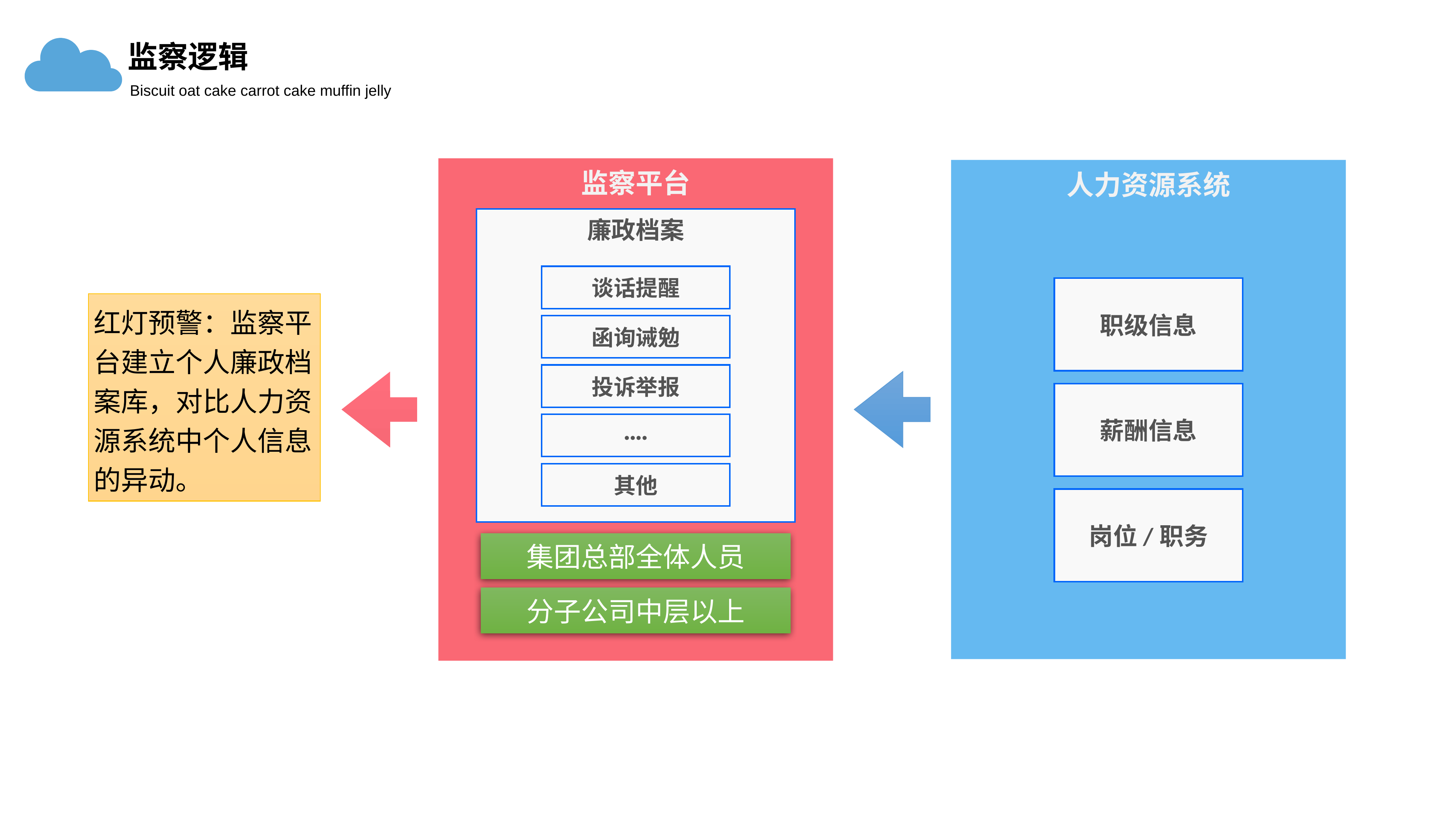

监察逻辑

Biscuit oat cake carrot cake muffin jelly
监察平台
廉政档案
谈话提醒
函询诫勉
投诉举报
····
其他
集团总部全体人员
分子公司中层以上
人力资源系统
职级信息
薪酬信息
岗位/职务
红灯预警：监察平台建立个人廉政档案库，对比人力资源系统中个人信息的异动。

111